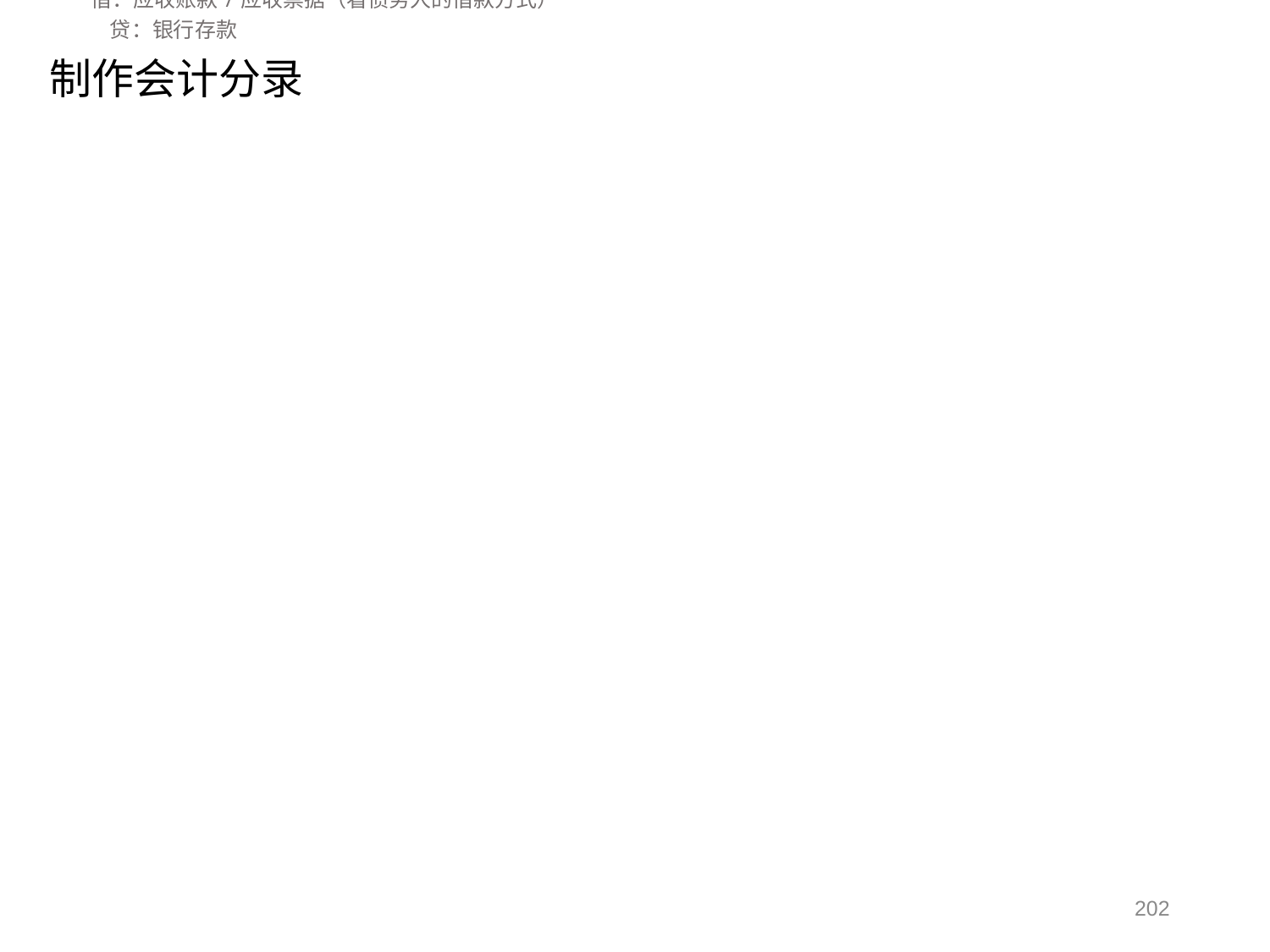

制作会计分录
（2）    期间需要还付的利息：
借：财务费用
贷：应付利息
（3）    到期一次还本付息时：
借：应付债券/短期借款/长期借款/应付票据（在（1）中写哪个借款的方式，此处就写那个借款的科目名称）
2.     应付利息（之前所有的利息加总）
              贷：银行存款
      （1）    向债权人借款（分期还利息，到期还本金）
借：银行存款
贷：应付债券/短期借款/长期借款/应付票据（关键看借款方式）
      （2）    分期还付利息：
借：财务费用
  贷：银行存款
      （3）    到期还本金：
借：应付债券/短期借款/长期借款/应付票据（在（1）中写哪个借款的方式，此处就写那个借款的科目名称）
贷：银行存款
3．任务方/挑战方 为债权人：
   （1） 借款给债务人：
         借：应收账款/应收票据（看债务人的借款方式）
             贷：银行存款

202